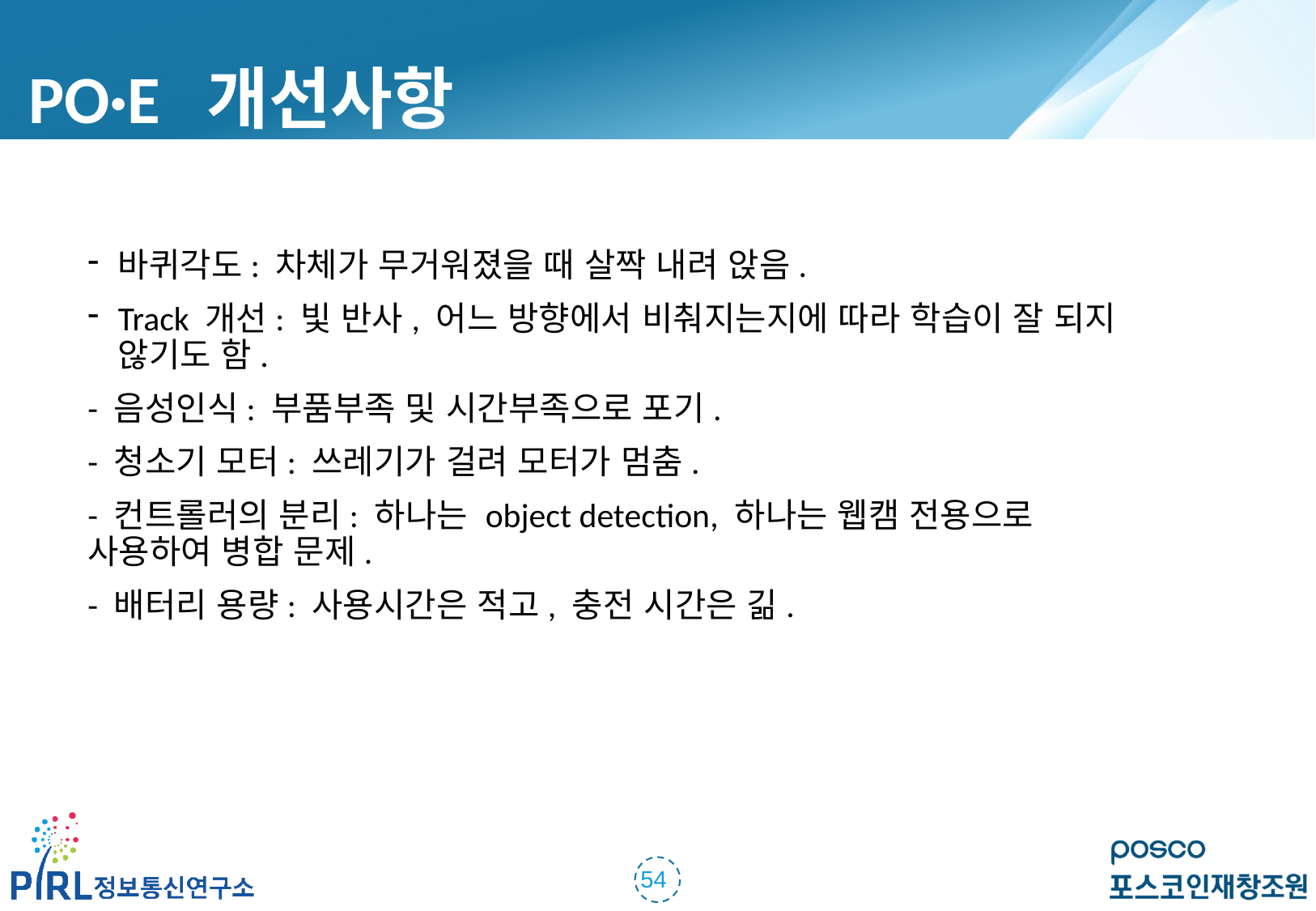

PO·E  개선사항
바퀴각도: 차체가 무거워졌을 때 살짝 내려 앉음.
Track 개선: 빛 반사, 어느 방향에서 비춰지는지에 따라 학습이 잘 되지 않기도 함.
- 음성인식: 부품부족 및 시간부족으로 포기.
- 청소기 모터: 쓰레기가 걸려 모터가 멈춤.
- 컨트롤러의 분리: 하나는 object detection, 하나는 웹캠 전용으로 사용하여 병합 문제.
- 배터리 용량: 사용시간은 적고, 충전 시간은 긺.